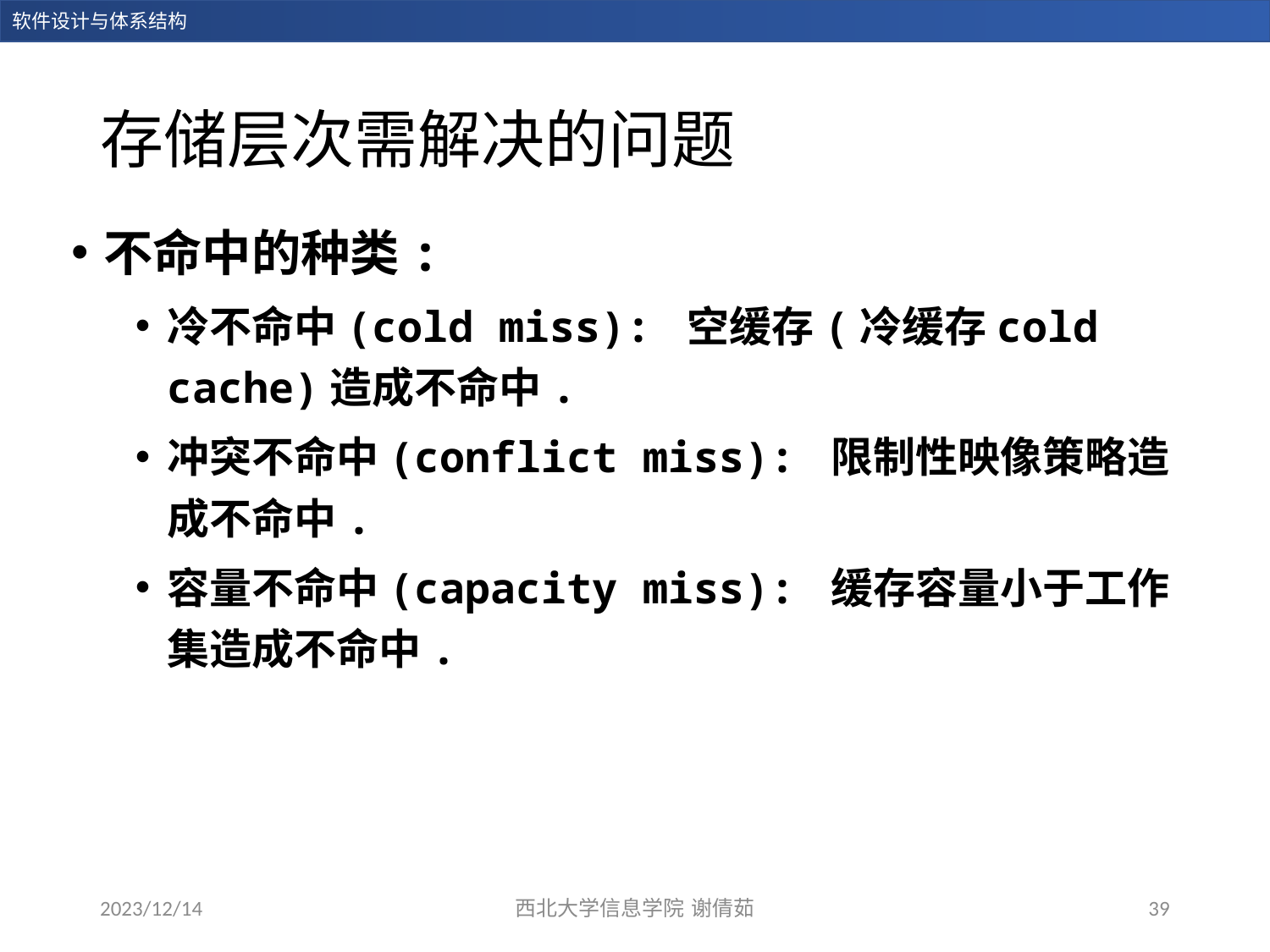

# 存储层次需解决的问题
不命中的种类:
冷不命中(cold miss): 空缓存(冷缓存cold cache)造成不命中.
冲突不命中(conflict miss): 限制性映像策略造成不命中.
容量不命中(capacity miss): 缓存容量小于工作集造成不命中.

2023/12/14
西北大学信息学院 谢倩茹
39